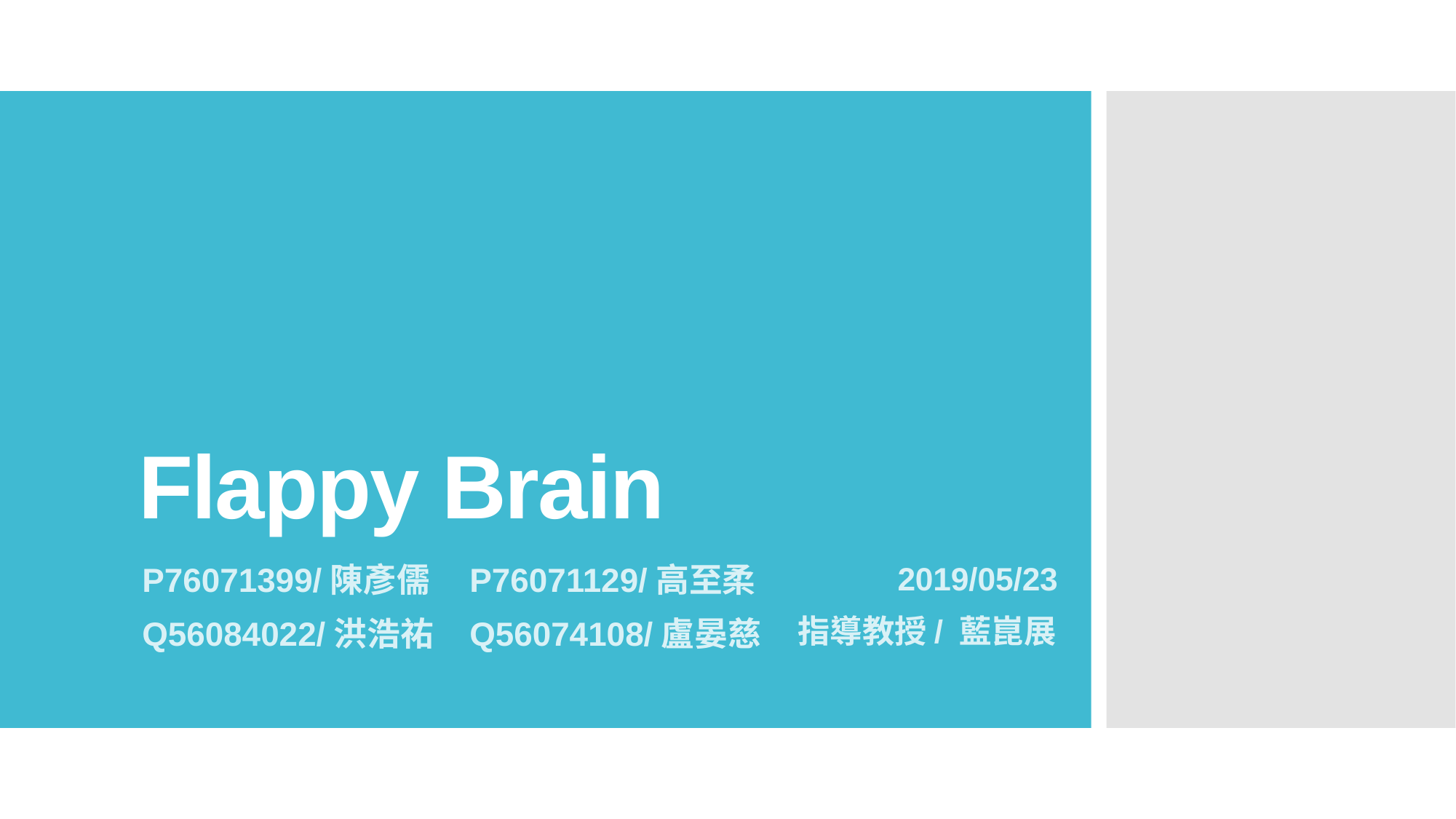

# Flappy Brain
P76071399/陳彥儒	P76071129/高至柔
Q56084022/洪浩祐	Q56074108/盧晏慈
2019/05/23
指導教授/ 藍崑展